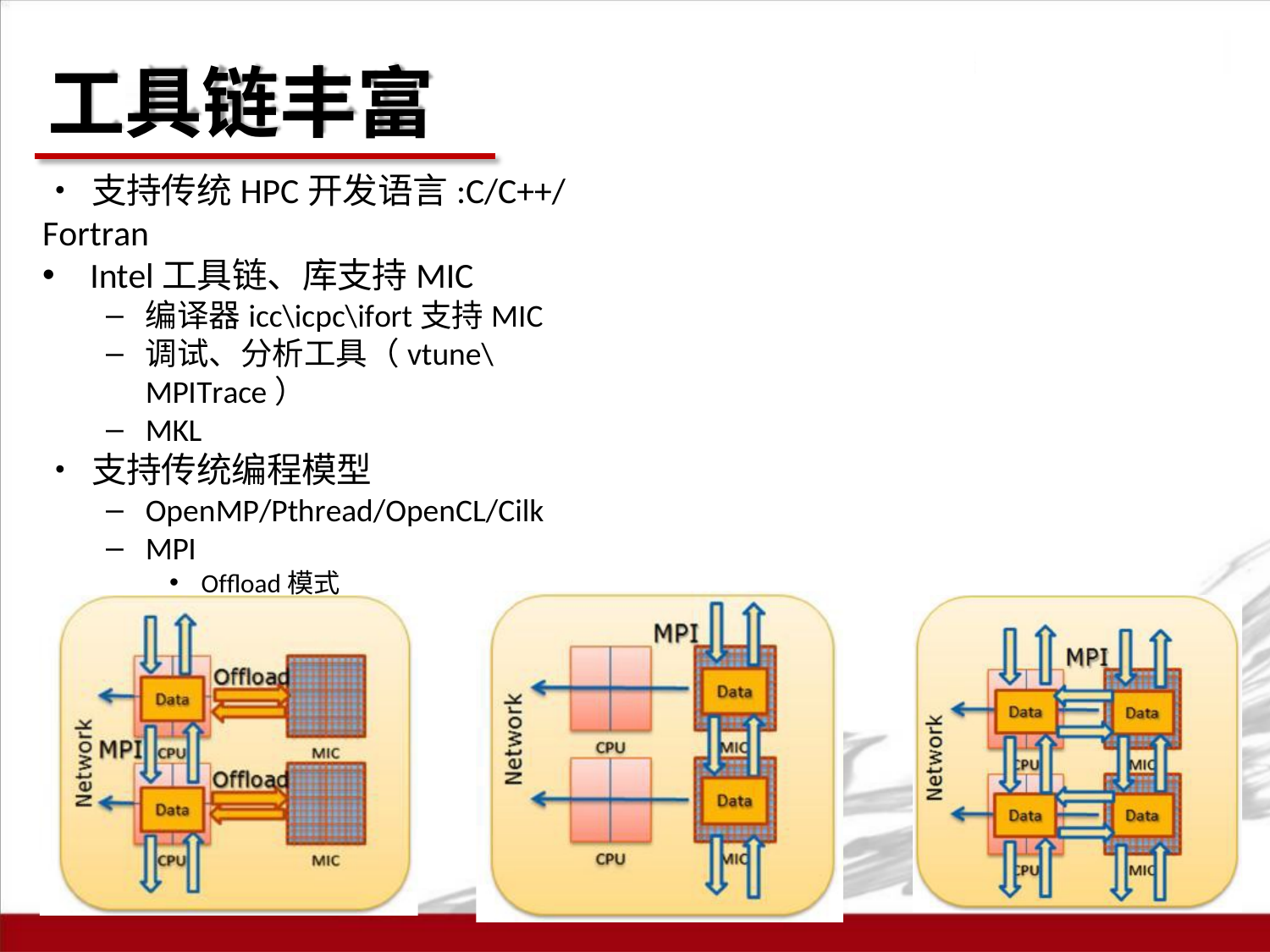

# 工具链丰富

•	支持传统HPC开发语言:C/C++/Fortran
Intel工具链、库支持MIC
编译器icc\icpc\ifort支持MIC
调试、分析工具（vtune\MPITrace）
MKL
•	支持传统编程模型
OpenMP/Pthread/OpenCL/Cilk
MPI
Offload模式
Native模式
Symmetric模式

18